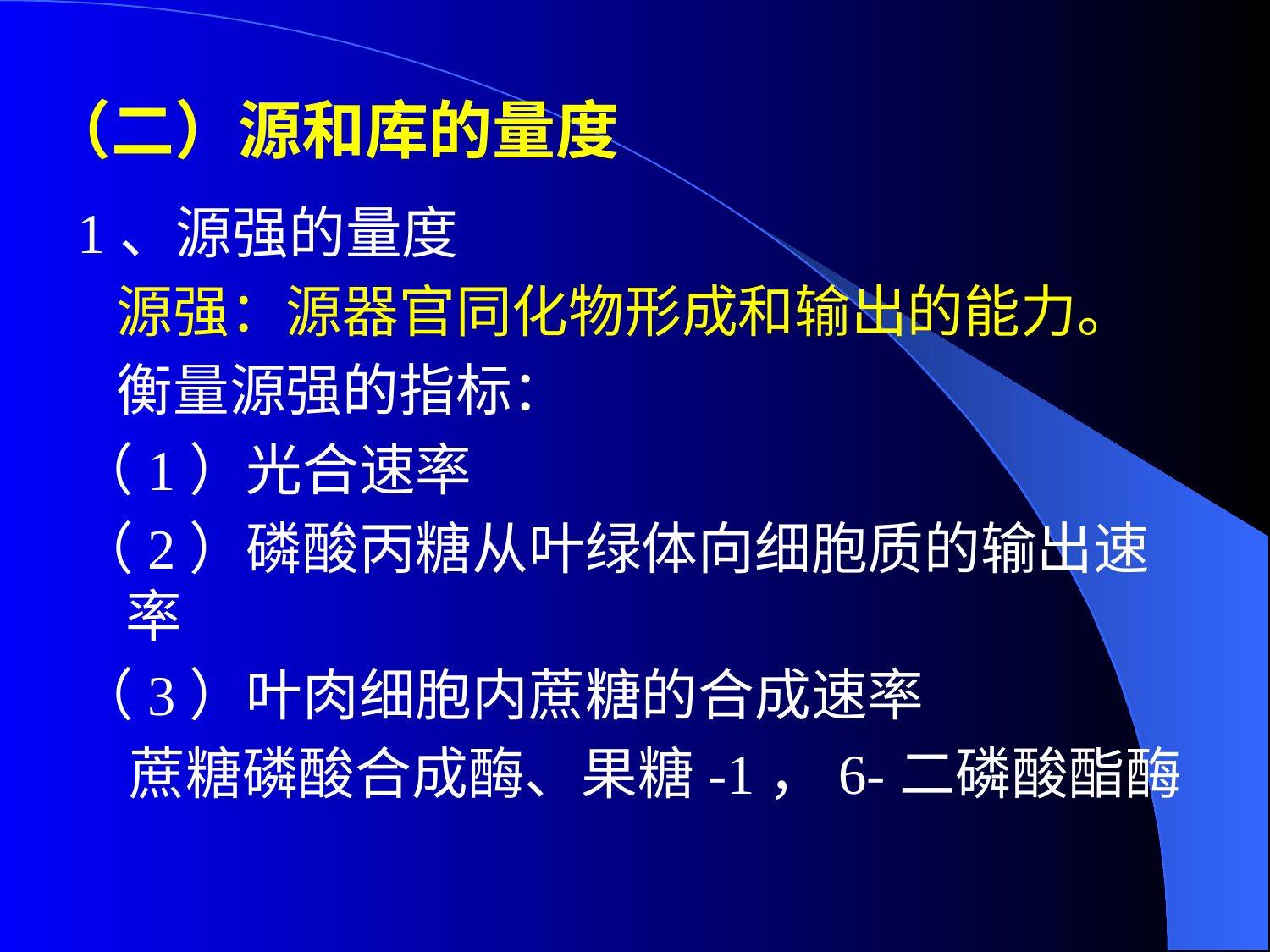

# （二）源和库的量度
1、源强的量度
  源强：源器官同化物形成和输出的能力。
  衡量源强的指标：
（1）光合速率
（2）磷酸丙糖从叶绿体向细胞质的输出速率
（3）叶肉细胞内蔗糖的合成速率
   蔗糖磷酸合成酶、果糖-1，6-二磷酸酯酶